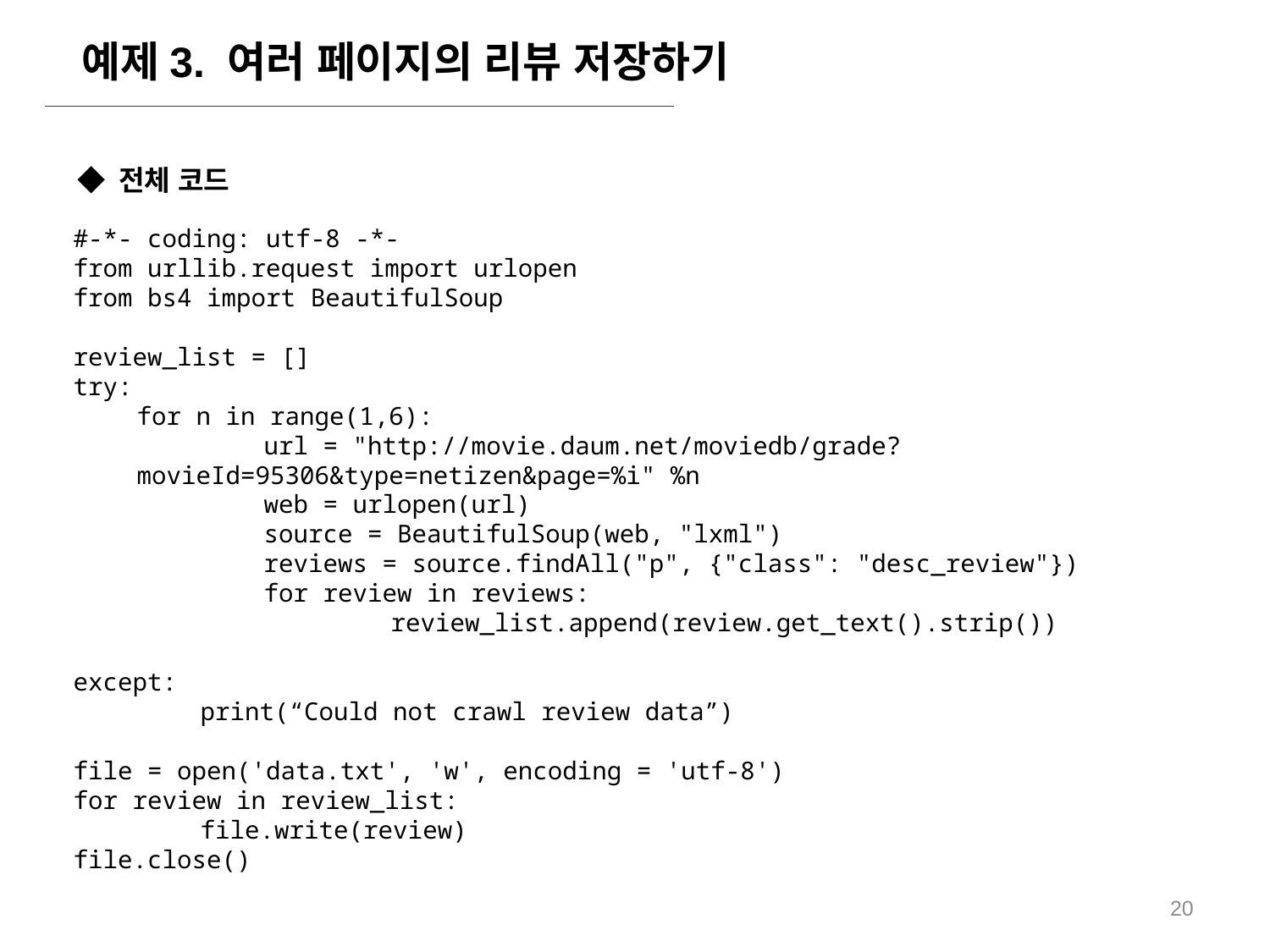

예제3. 여러 페이지의 리뷰 저장하기
◆ 전체 코드
#-*- coding: utf-8 -*-
from urllib.request import urlopen
from bs4 import BeautifulSoup

review_list = []
try:
for n in range(1,6):
	url = "http://movie.daum.net/moviedb/grade?movieId=95306&type=netizen&page=%i" %n
	web = urlopen(url)
	source = BeautifulSoup(web, "lxml")
	reviews = source.findAll("p", {"class": "desc_review"})
	for review in reviews:
		review_list.append(review.get_text().strip())

except:
	print(“Could not crawl review data”)

file = open('data.txt', 'w', encoding = 'utf-8')
for review in review_list:
	file.write(review)
file.close()
20